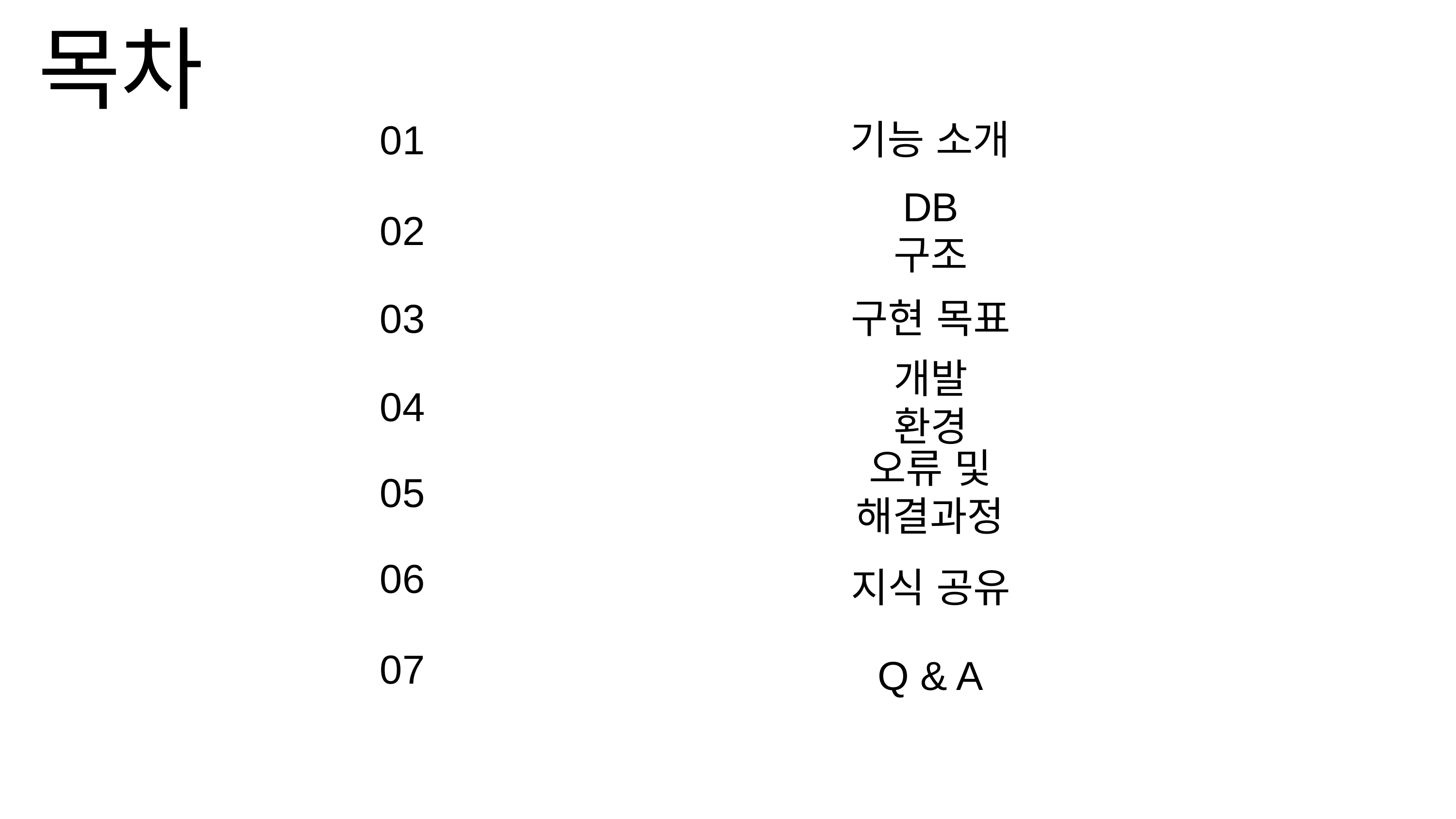

목차
01
기능 소개
02
DB 구조
03
구현 목표
04
개발 환경
05
오류 및 해결과정
06
지식 공유
07
Q & A